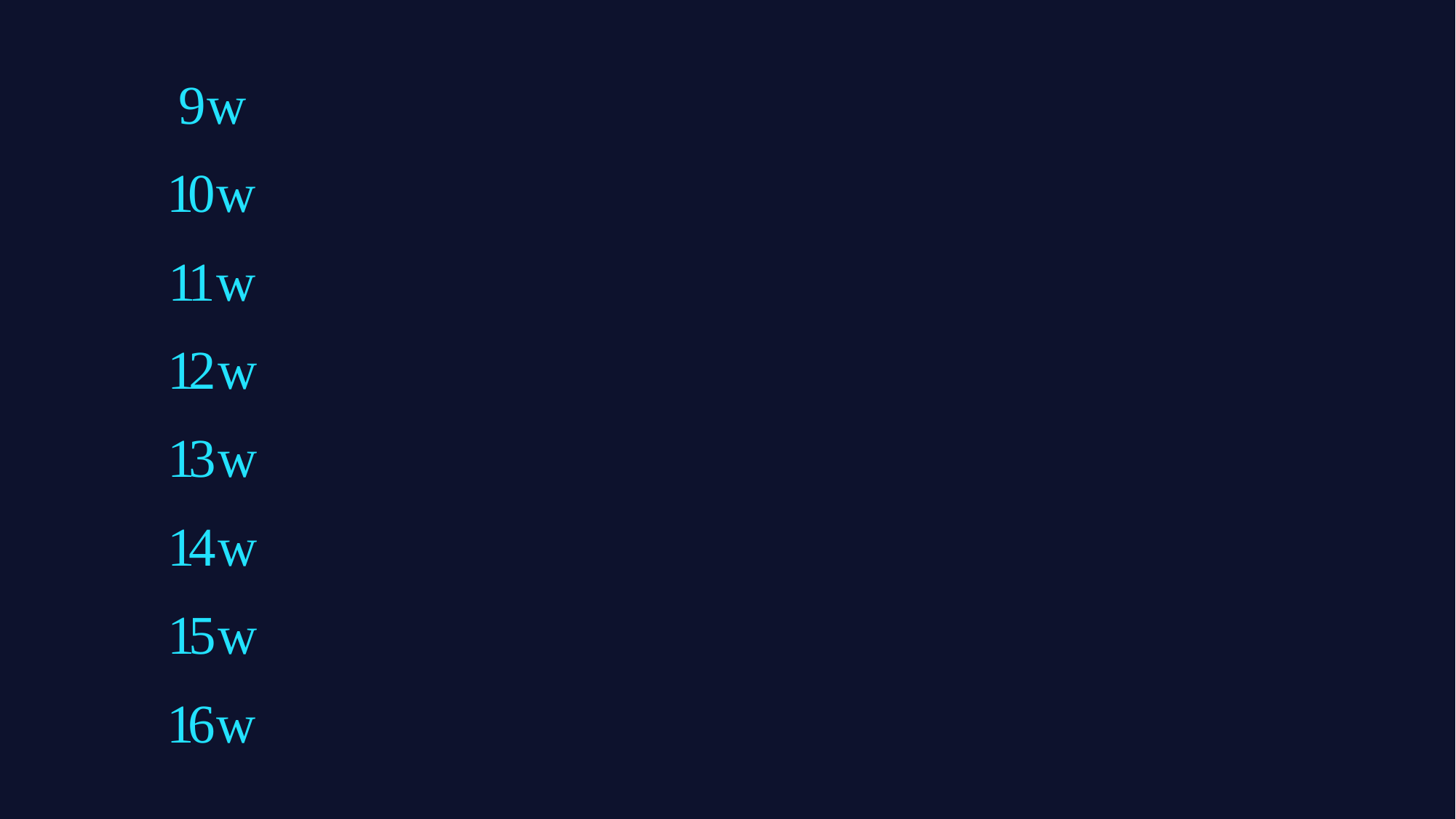

9 w
중간시험 (리포트)
10 w
데이터 분석
Data Cleaning & preparation, EDA, Statistic Analysis
11 w
Machine Learning Overview & Regression
12 w
ML Supervised Learning: Classification
13 w
Hyper-parameter Optimization, Feature Engineering
14 w
ML Unsupervised Learning: Time Series & Recommendation
15 w
Mini-Project
16 w
기말시험